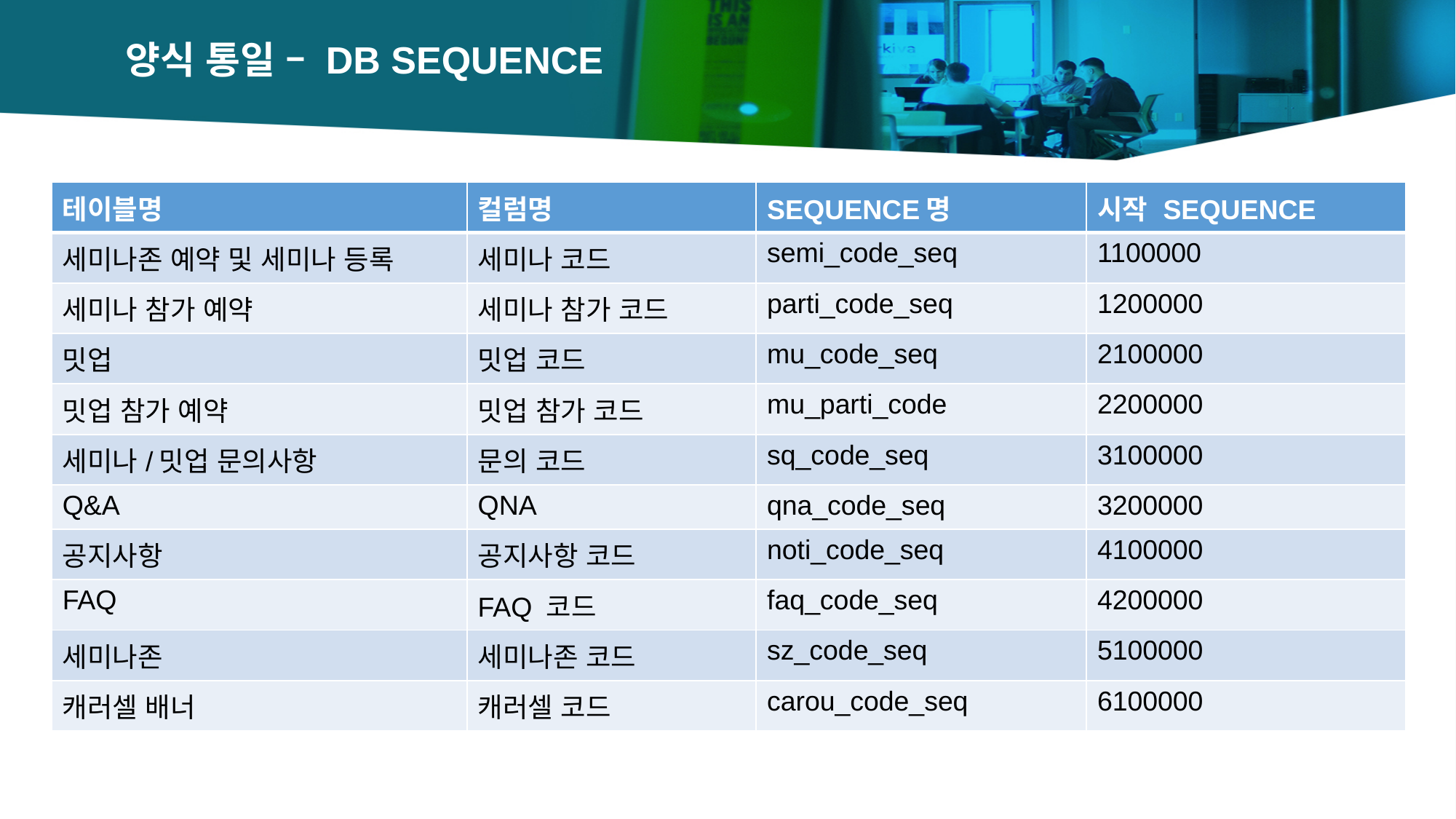

# 양식 통일 – DB SEQUENCE
| 테이블명 | 컬럼명 | SEQUENCE명 | 시작 SEQUENCE |
| --- | --- | --- | --- |
| 세미나존 예약 및 세미나 등록 | 세미나 코드 | semi\_code\_seq | 1100000 |
| 세미나 참가 예약 | 세미나 참가 코드 | parti\_code\_seq | 1200000 |
| 밋업 | 밋업 코드 | mu\_code\_seq | 2100000 |
| 밋업 참가 예약 | 밋업 참가 코드 | mu\_parti\_code | 2200000 |
| 세미나/밋업 문의사항 | 문의 코드 | sq\_code\_seq | 3100000 |
| Q&A | QNA | qna\_code\_seq | 3200000 |
| 공지사항 | 공지사항 코드 | noti\_code\_seq | 4100000 |
| FAQ | FAQ 코드 | faq\_code\_seq | 4200000 |
| 세미나존 | 세미나존 코드 | sz\_code\_seq | 5100000 |
| 캐러셀 배너 | 캐러셀 코드 | carou\_code\_seq | 6100000 |